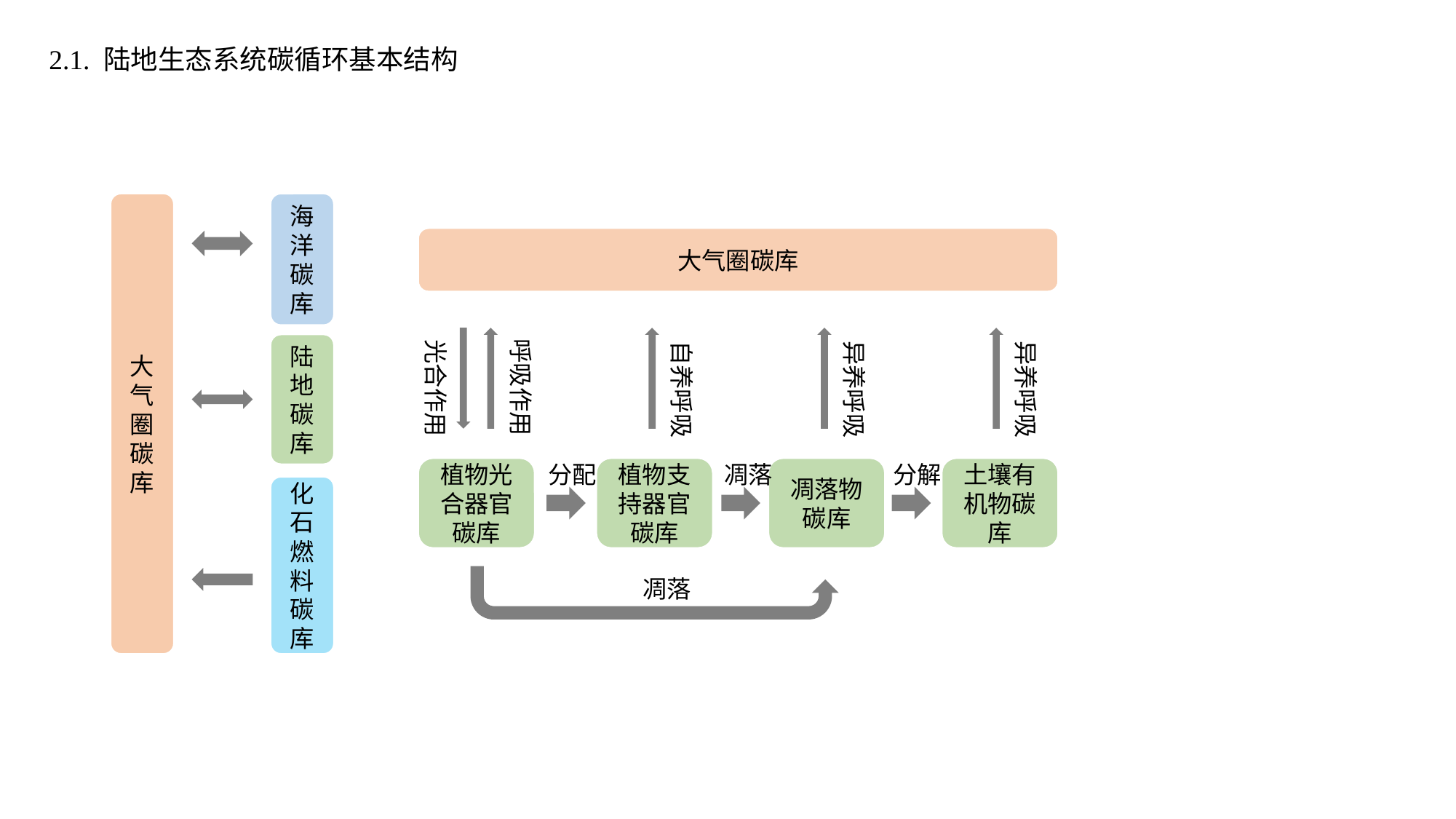

2.1. 陆地生态系统碳循环基本结构

海洋碳库
陆地碳库

大气圈碳库
化石燃料碳库

大气圈碳库

呼吸作用
光合作用
自养呼吸
异养呼吸
异养呼吸
分配
凋落
分解
植物光合器官碳库
植物支持器官碳库
凋落物
碳库
土壤有机物碳库

凋落